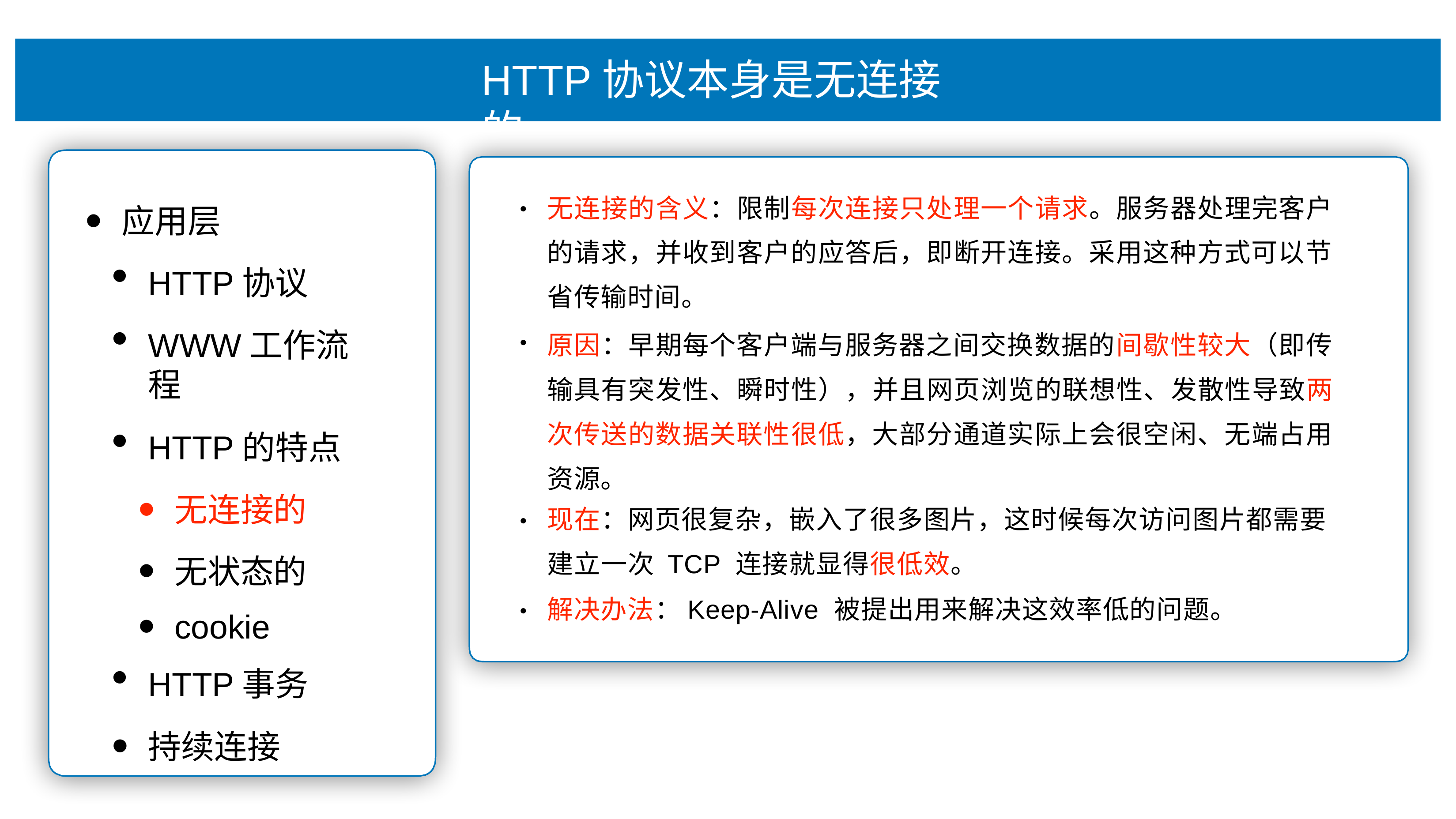

# HTTP协议本身是⽆连接的

⽆连接的含义：限制每次连接只处理⼀个请求。服务器处理完客户 的请求，并收到客户的应答后，即断开连接。采⽤这种⽅式可以节 省传输时间。
原因：早期每个客户端与服务器之间交换数据的间歇性较⼤（即传 输具有突发性、瞬时性），并且⽹⻚浏览的联想性、发散性导致两 次传送的数据关联性很低，⼤部分通道实际上会很空闲、⽆端占⽤ 资源。
现在：⽹⻚很复杂，嵌⼊了很多图⽚，这时候每次访问图⽚都需要
建⽴⼀次 TCP 连接就显得很低效。
解决办法：Keep-Alive 被提出⽤来解决这效率低的问题。
应⽤层
HTTP协议
WWW⼯作流程
HTTP的特点
⽆连接的
⽆状态的
cookie
HTTP事务
持续连接
•
•
•
•